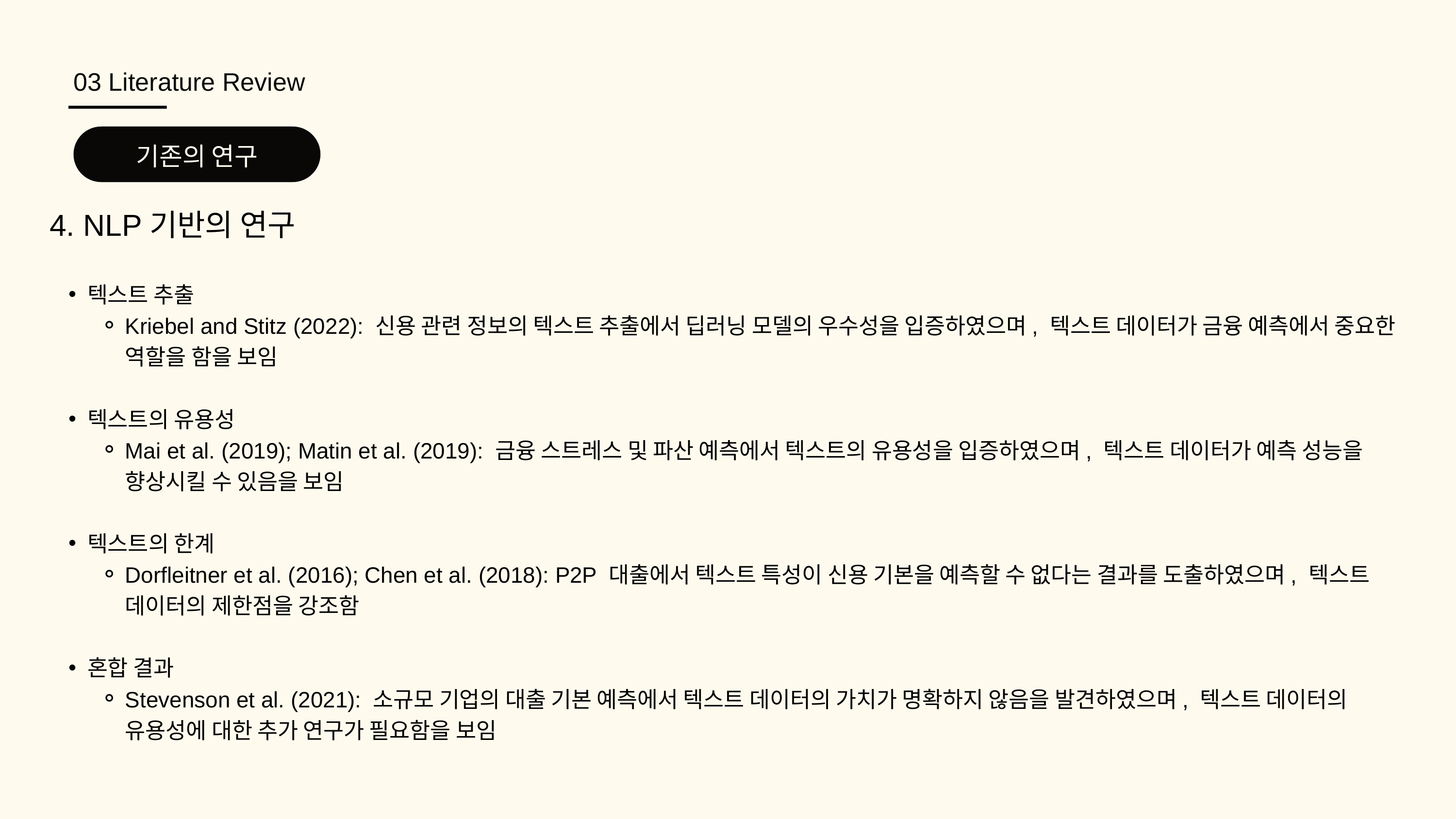

03 Literature Review

기존의 연구
4. NLP기반의 연구
텍스트 추출
Kriebel and Stitz (2022): 신용 관련 정보의 텍스트 추출에서 딥러닝 모델의 우수성을 입증하였으며, 텍스트 데이터가 금융 예측에서 중요한 역할을 함을 보임

텍스트의 유용성
Mai et al. (2019); Matin et al. (2019): 금융 스트레스 및 파산 예측에서 텍스트의 유용성을 입증하였으며, 텍스트 데이터가 예측 성능을 향상시킬 수 있음을 보임

텍스트의 한계
Dorfleitner et al. (2016); Chen et al. (2018): P2P 대출에서 텍스트 특성이 신용 기본을 예측할 수 없다는 결과를 도출하였으며, 텍스트 데이터의 제한점을 강조함

혼합 결과
Stevenson et al. (2021): 소규모 기업의 대출 기본 예측에서 텍스트 데이터의 가치가 명확하지 않음을 발견하였으며, 텍스트 데이터의 유용성에 대한 추가 연구가 필요함을 보임